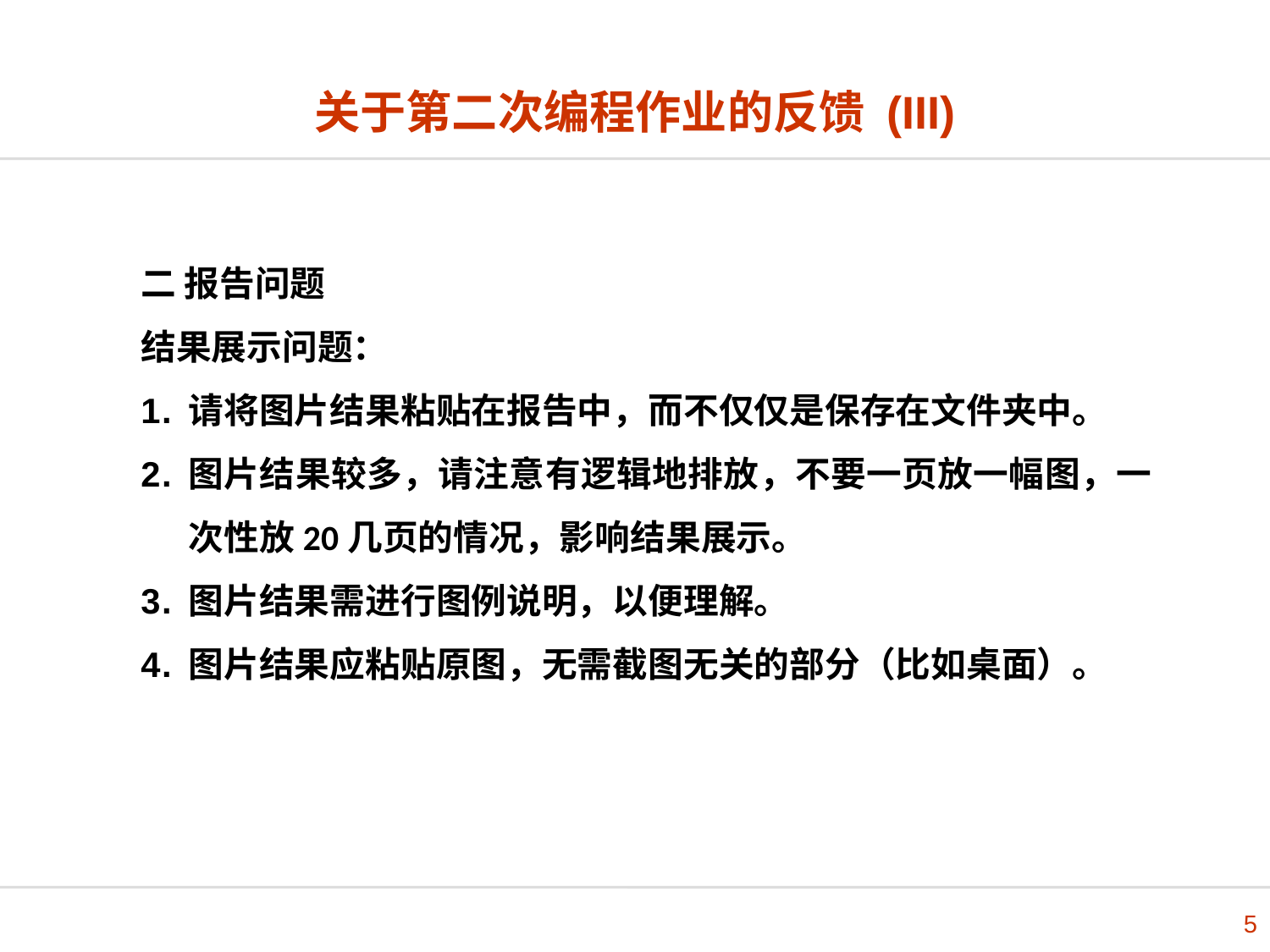

# 关于第二次编程作业的反馈 (III)
二 报告问题
结果展示问题：
请将图片结果粘贴在报告中，而不仅仅是保存在文件夹中。
图片结果较多，请注意有逻辑地排放，不要一页放一幅图，一次性放20几页的情况，影响结果展示。
图片结果需进行图例说明，以便理解。
图片结果应粘贴原图，无需截图无关的部分（比如桌面）。
5